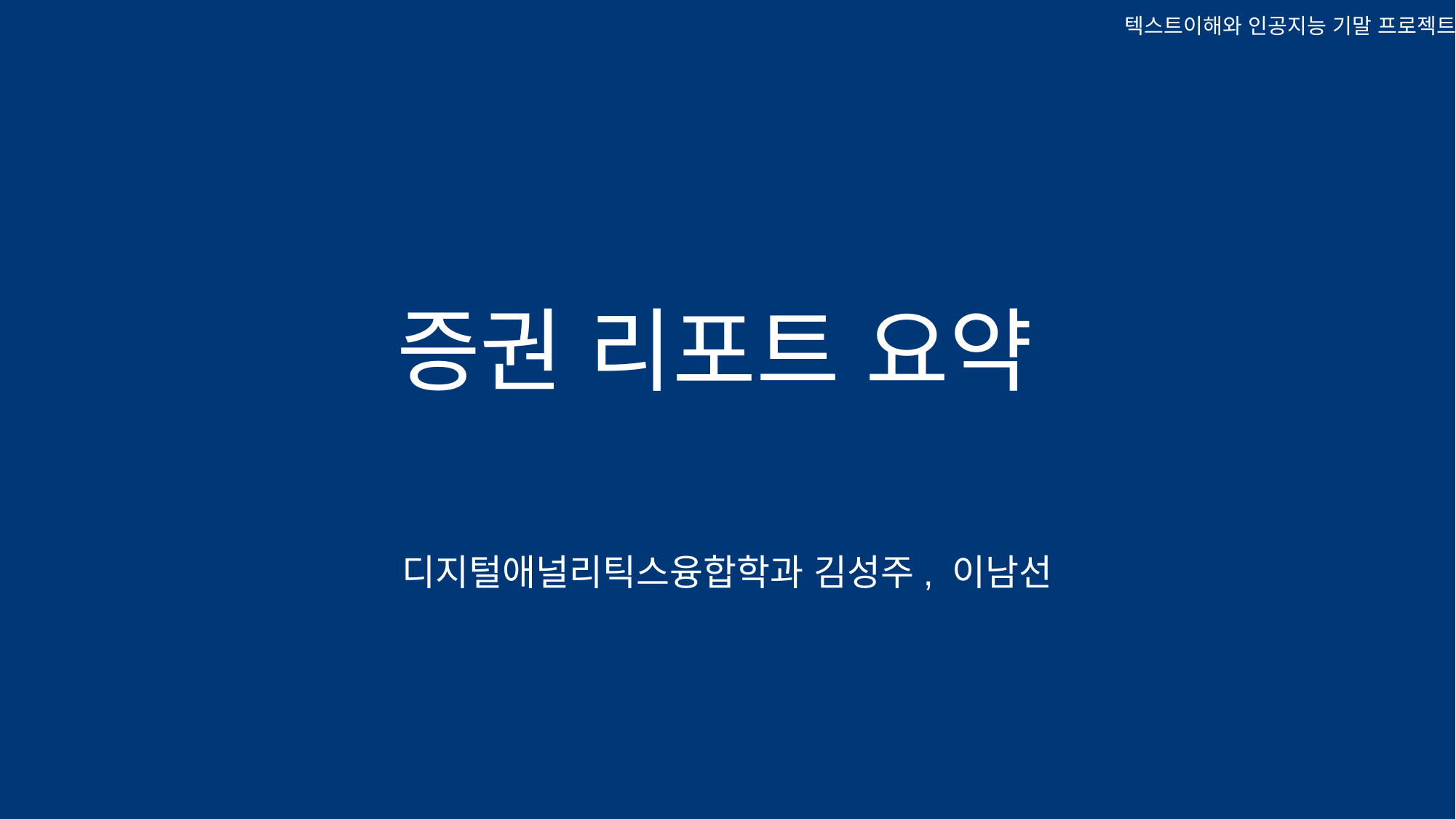

텍스트이해와 인공지능 기말 프로젝트
# 증권 리포트 요약
디지털애널리틱스융합학과 김성주, 이남선